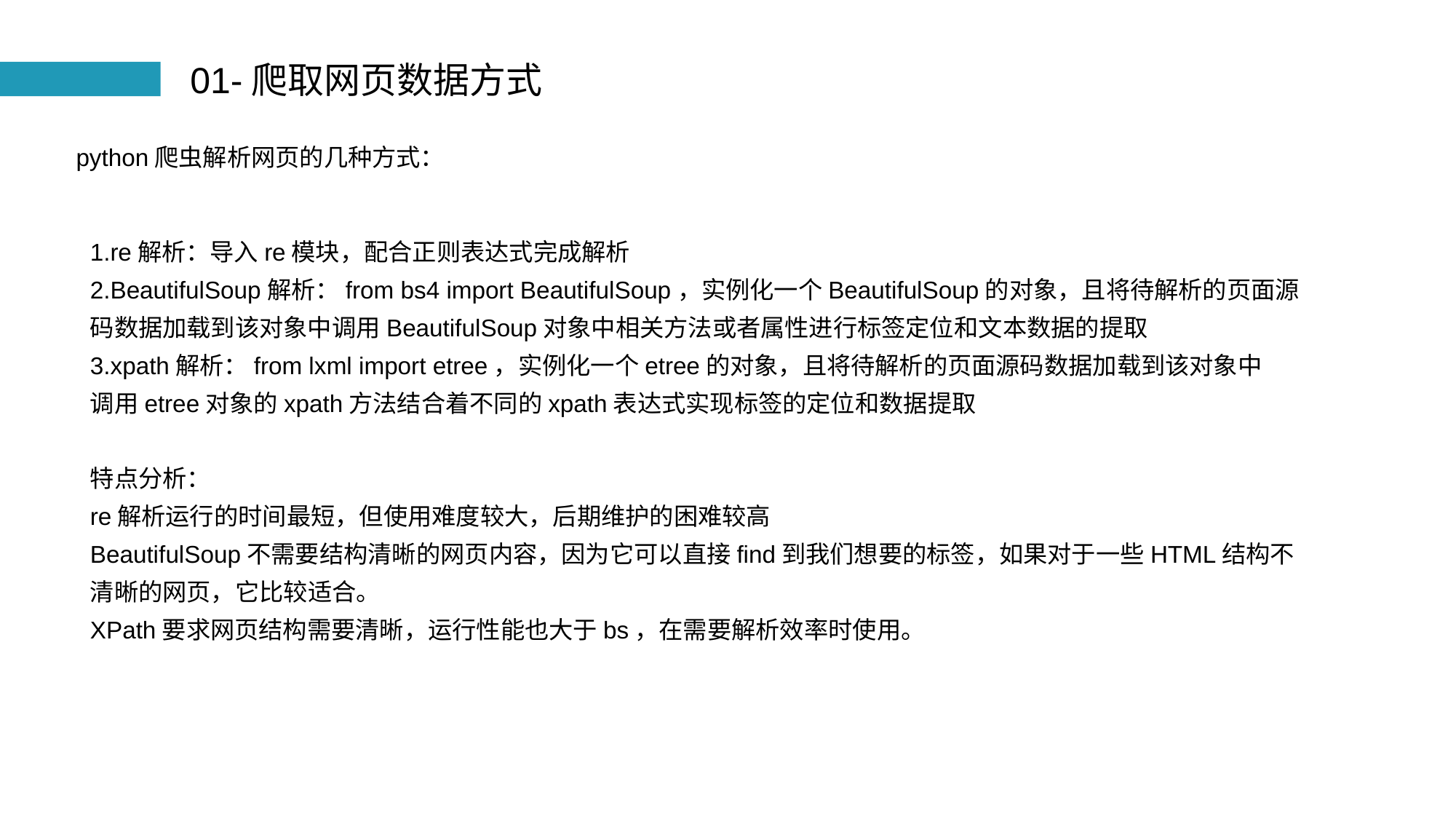

01-爬取网页数据方式

python爬虫解析网页的几种方式：
1.re解析：导入re模块，配合正则表达式完成解析
2.BeautifulSoup解析：from bs4 import BeautifulSoup，实例化一个BeautifulSoup的对象，且将待解析的页面源码数据加载到该对象中调用BeautifulSoup对象中相关方法或者属性进行标签定位和文本数据的提取
3.xpath解析：from lxml import etree，实例化一个etree的对象，且将待解析的页面源码数据加载到该对象中
调用etree对象的xpath方法结合着不同的xpath表达式实现标签的定位和数据提取

特点分析：
re解析运行的时间最短，但使用难度较大，后期维护的困难较高
BeautifulSoup不需要结构清晰的网页内容，因为它可以直接find到我们想要的标签，如果对于一些HTML结构不清晰的网页，它比较适合。
XPath要求网页结构需要清晰，运行性能也大于bs，在需要解析效率时使用。